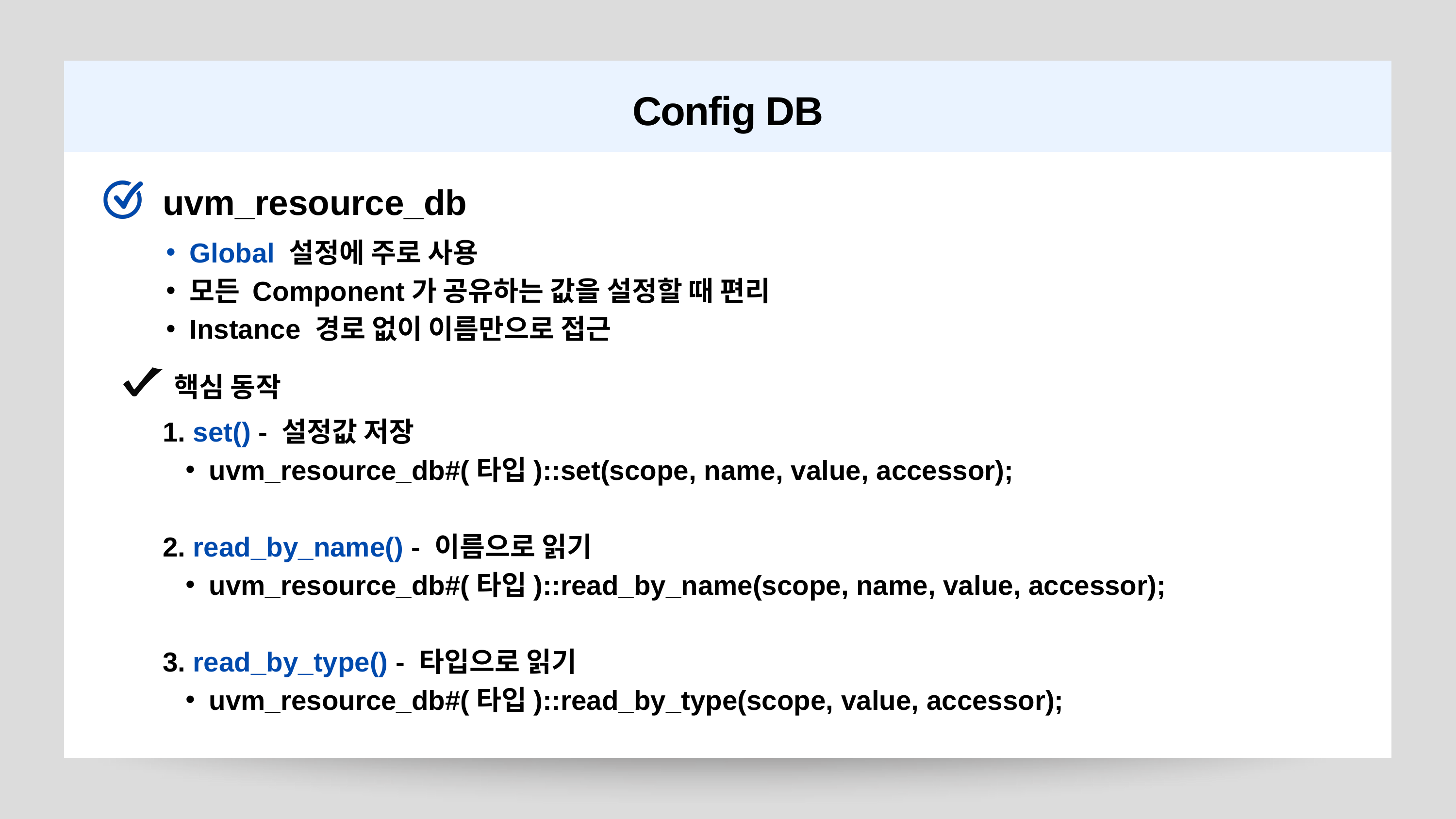

Config DB
uvm_resource_db

Global 설정에 주로 사용
모든 Component가 공유하는 값을 설정할 때 편리
Instance 경로 없이 이름만으로 접근
핵심 동작

1. set() - 설정값 저장
uvm_resource_db#(타입)::set(scope, name, value, accessor);

2. read_by_name() - 이름으로 읽기
uvm_resource_db#(타입)::read_by_name(scope, name, value, accessor);

3. read_by_type() - 타입으로 읽기
uvm_resource_db#(타입)::read_by_type(scope, value, accessor);